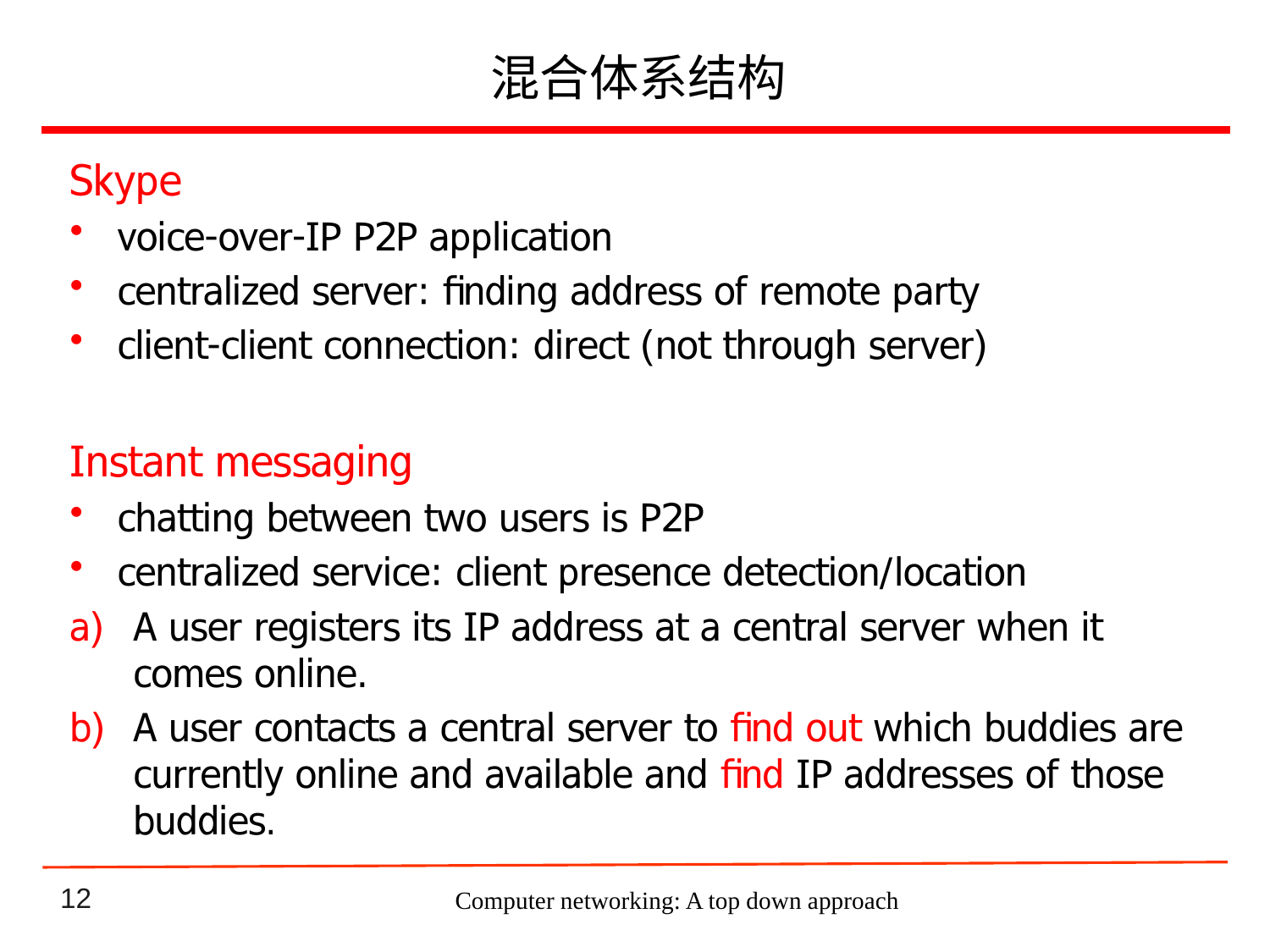

# 混合体系结构
Skype
voice-over-IP P2P application
centralized server: finding address of remote party
client-client connection: direct (not through server)

Instant messaging
chatting between two users is P2P
centralized service: client presence detection/location
A user registers its IP address at a central server when it comes online.
A user contacts a central server to find out which buddies are currently online and available and find IP addresses of those buddies.
Computer networking: A top down approach